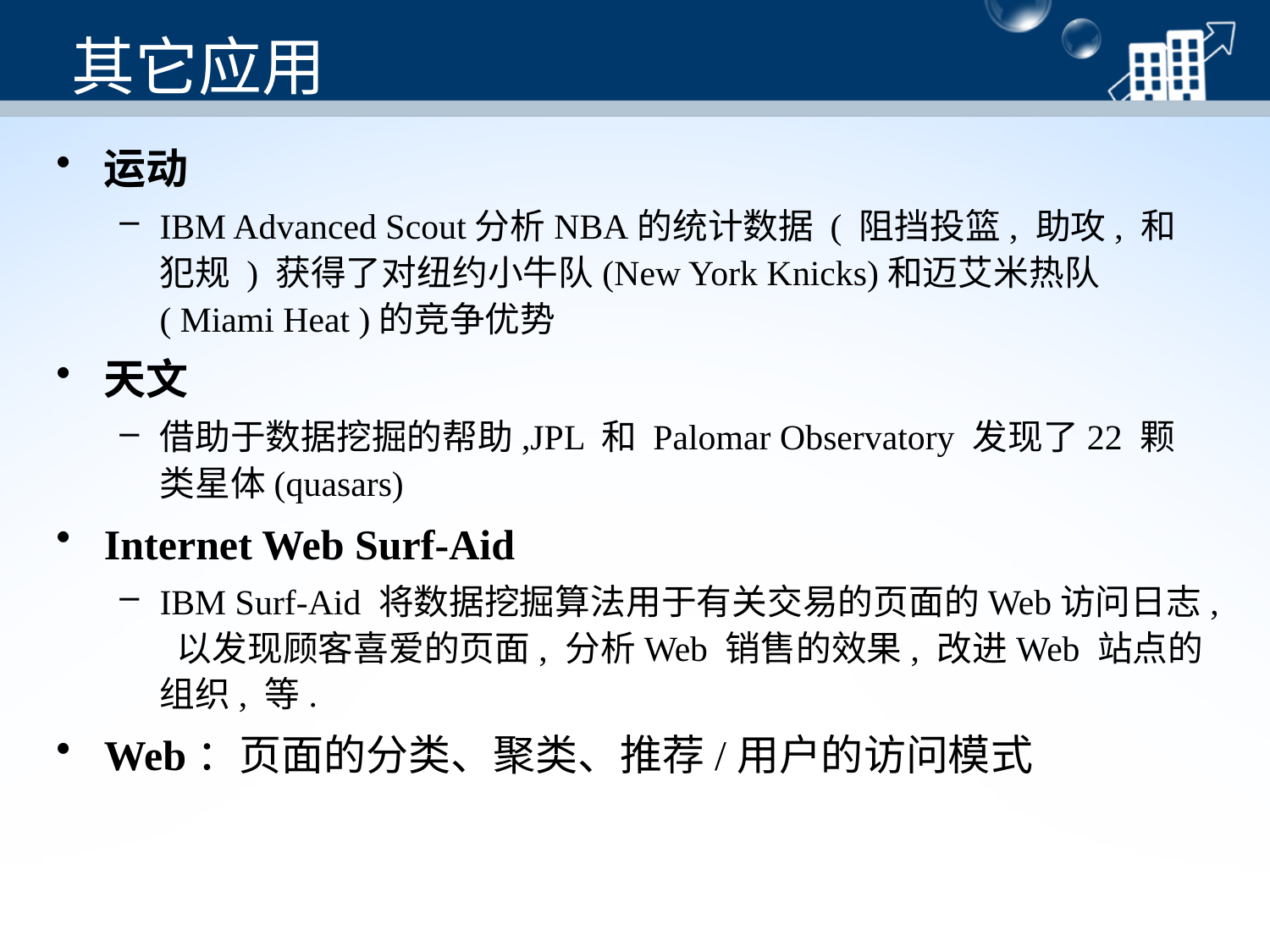

# 其它应用
运动
IBM Advanced Scout分析NBA的统计数据 ( 阻挡投篮, 助攻, 和犯规 ) 获得了对纽约小牛队(New York Knicks)和迈艾米热队( Miami Heat )的竞争优势
天文
借助于数据挖掘的帮助,JPL 和 Palomar Observatory 发现了22 颗类星体(quasars)
Internet Web Surf-Aid
IBM Surf-Aid 将数据挖掘算法用于有关交易的页面的Web访问日志, 以发现顾客喜爱的页面, 分析Web 销售的效果, 改进Web 站点的组织, 等.
Web：页面的分类、聚类、推荐/用户的访问模式